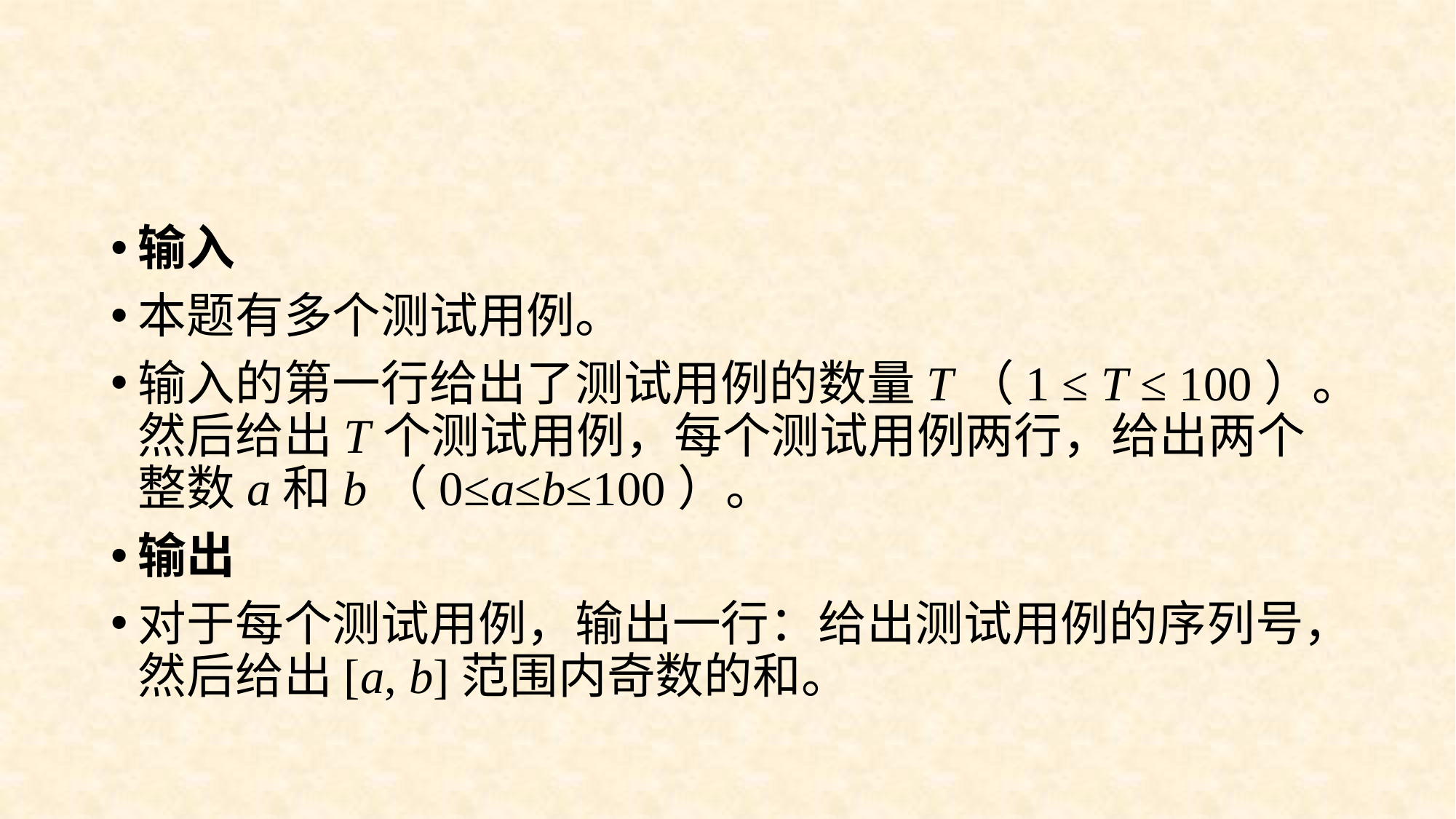

#
输入
本题有多个测试用例。
输入的第一行给出了测试用例的数量T（1 ≤ T ≤ 100）。然后给出T个测试用例，每个测试用例两行，给出两个整数a和b（0≤a≤b≤100）。
输出
对于每个测试用例，输出一行：给出测试用例的序列号，然后给出[a, b]范围内奇数的和。